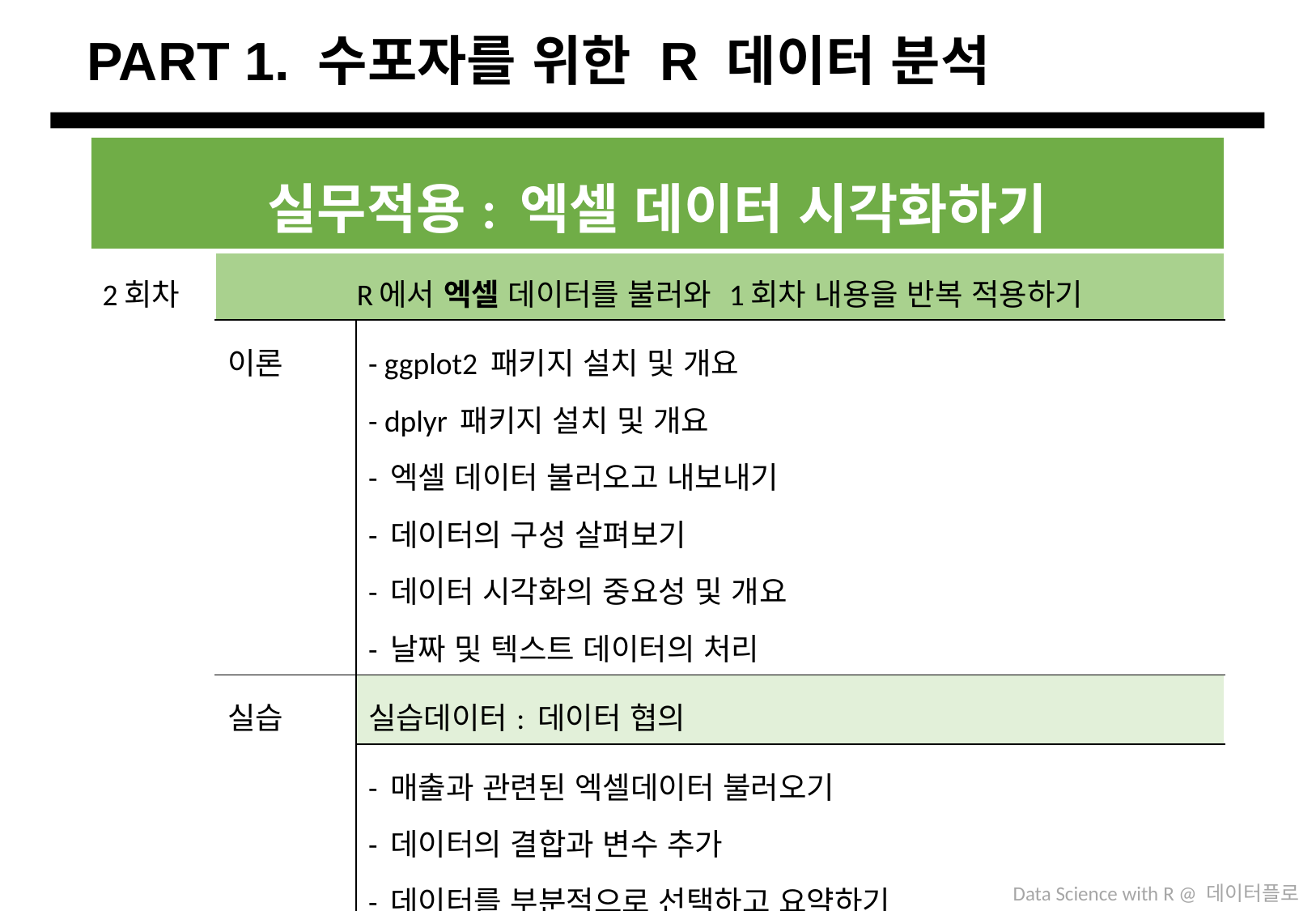

# PART 1. 수포자를 위한 R 데이터 분석
| 실무적용: 엑셀 데이터 시각화하기 |  |  |
| --- | --- | --- |
| 2회차 | R에서 엑셀 데이터를 불러와 1회차 내용을 반복 적용하기 |  |
|  | 이론 | - ggplot2 패키지 설치 및 개요 - dplyr 패키지 설치 및 개요 - 엑셀 데이터 불러오고 내보내기 - 데이터의 구성 살펴보기 - 데이터 시각화의 중요성 및 개요 - 날짜 및 텍스트 데이터의 처리 |
|  | 실습 | 실습데이터: 데이터 협의 |
|  |  | - 매출과 관련된 엑셀데이터 불러오기 - 데이터의 결합과 변수 추가 - 데이터를 부분적으로 선택하고 요약하기 - 요약된 데이터를 ggplot2 그래프로 시각화하기 - 날짜 데이터 처리 방법 익히기 |